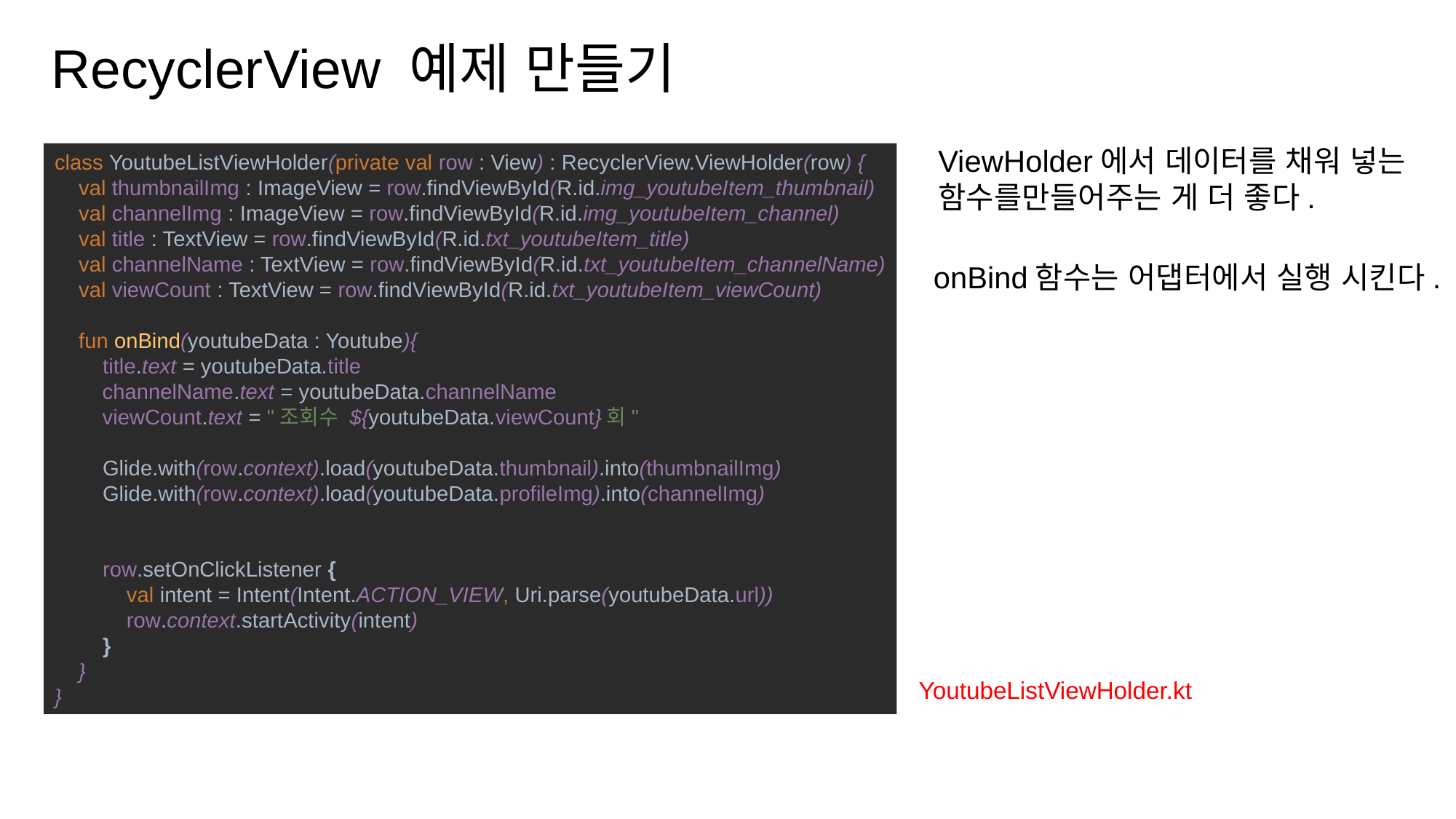

RecyclerView 예제 만들기
나눔스퀘어OTF ExtraBold
나눔스퀘어OTF Bold
ViewHolder에서 데이터를 채워 넣는
함수를만들어주는 게 더 좋다.
class YoutubeListViewHolder(private val row : View) : RecyclerView.ViewHolder(row) {
    val thumbnailImg : ImageView = row.findViewById(R.id.img_youtubeItem_thumbnail)
    val channelImg : ImageView = row.findViewById(R.id.img_youtubeItem_channel)
    val title : TextView = row.findViewById(R.id.txt_youtubeItem_title)
    val channelName : TextView = row.findViewById(R.id.txt_youtubeItem_channelName)
    val viewCount : TextView = row.findViewById(R.id.txt_youtubeItem_viewCount)
    fun onBind(youtubeData : Youtube){
        title.text = youtubeData.title
        channelName.text = youtubeData.channelName
        viewCount.text = "조회수 ${youtubeData.viewCount}회"
        Glide.with(row.context).load(youtubeData.thumbnail).into(thumbnailImg)
        Glide.with(row.context).load(youtubeData.profileImg).into(channelImg)
        row.setOnClickListener {
            val intent = Intent(Intent.ACTION_VIEW, Uri.parse(youtubeData.url))
            row.context.startActivity(intent)
        }
    }
}
YoutubeListViewHolder.kt
나눔스퀘어OTF
onBind함수는 어댑터에서 실행 시킨다.
나눔스퀘어_ac ExtraBold
나눔스퀘어_ac Bold
나눔스퀘어_ac
나눔스퀘어 ExtraBold
나눔스퀘어 Bold
나눔스퀘어
XML
나눔스퀘어 Light
Kotlin